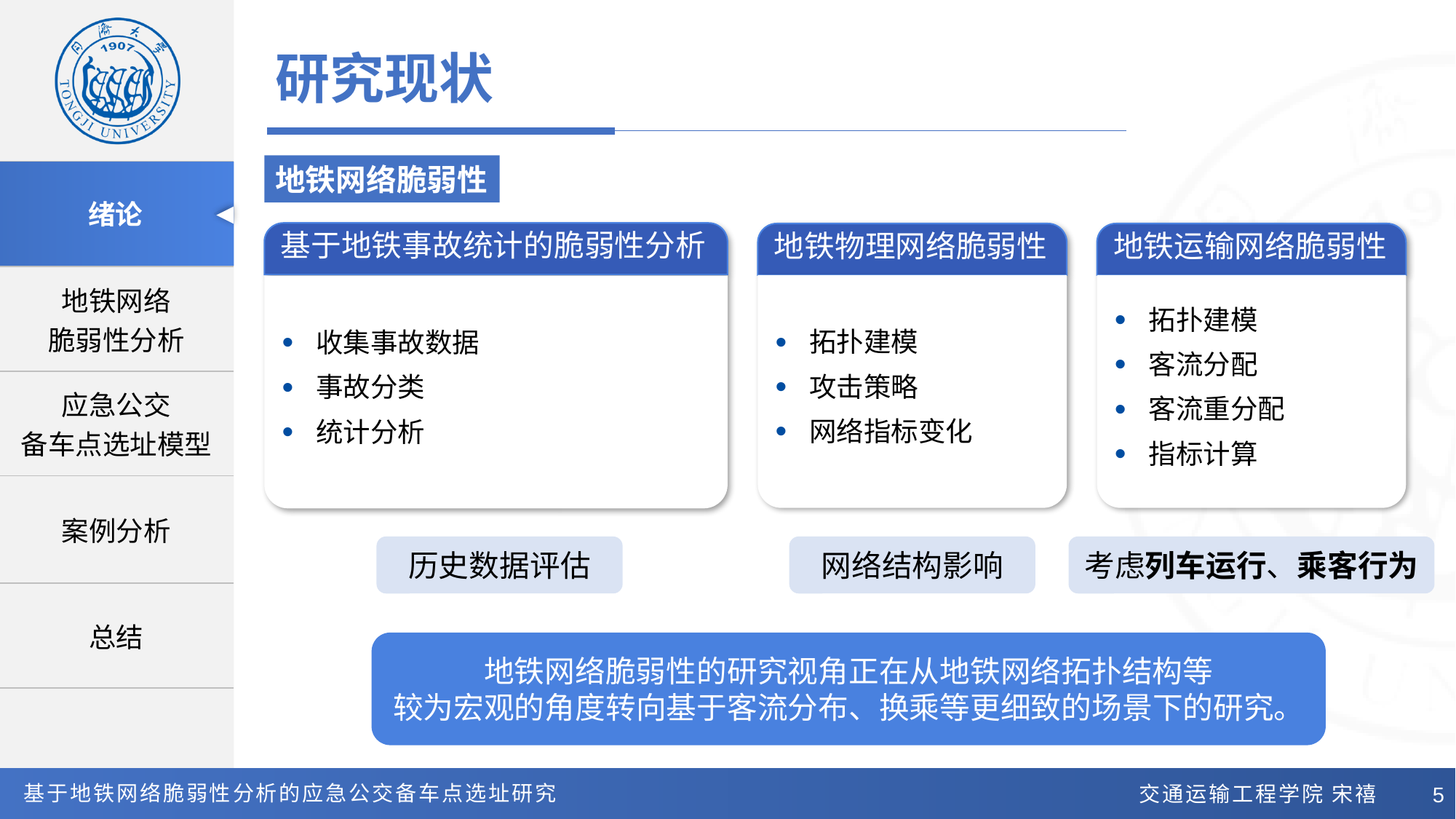

研究现状
地铁网络脆弱性
基于地铁事故统计的脆弱性分析
地铁运输网络脆弱性
地铁物理网络脆弱性
拓扑建模
攻击策略
网络指标变化
拓扑建模
客流分配
客流重分配
指标计算
收集事故数据
事故分类
统计分析
历史数据评估
网络结构影响
考虑列车运行、乘客行为
地铁网络脆弱性的研究视角正在从地铁网络拓扑结构等
较为宏观的角度转向基于客流分布、换乘等更细致的场景下的研究。